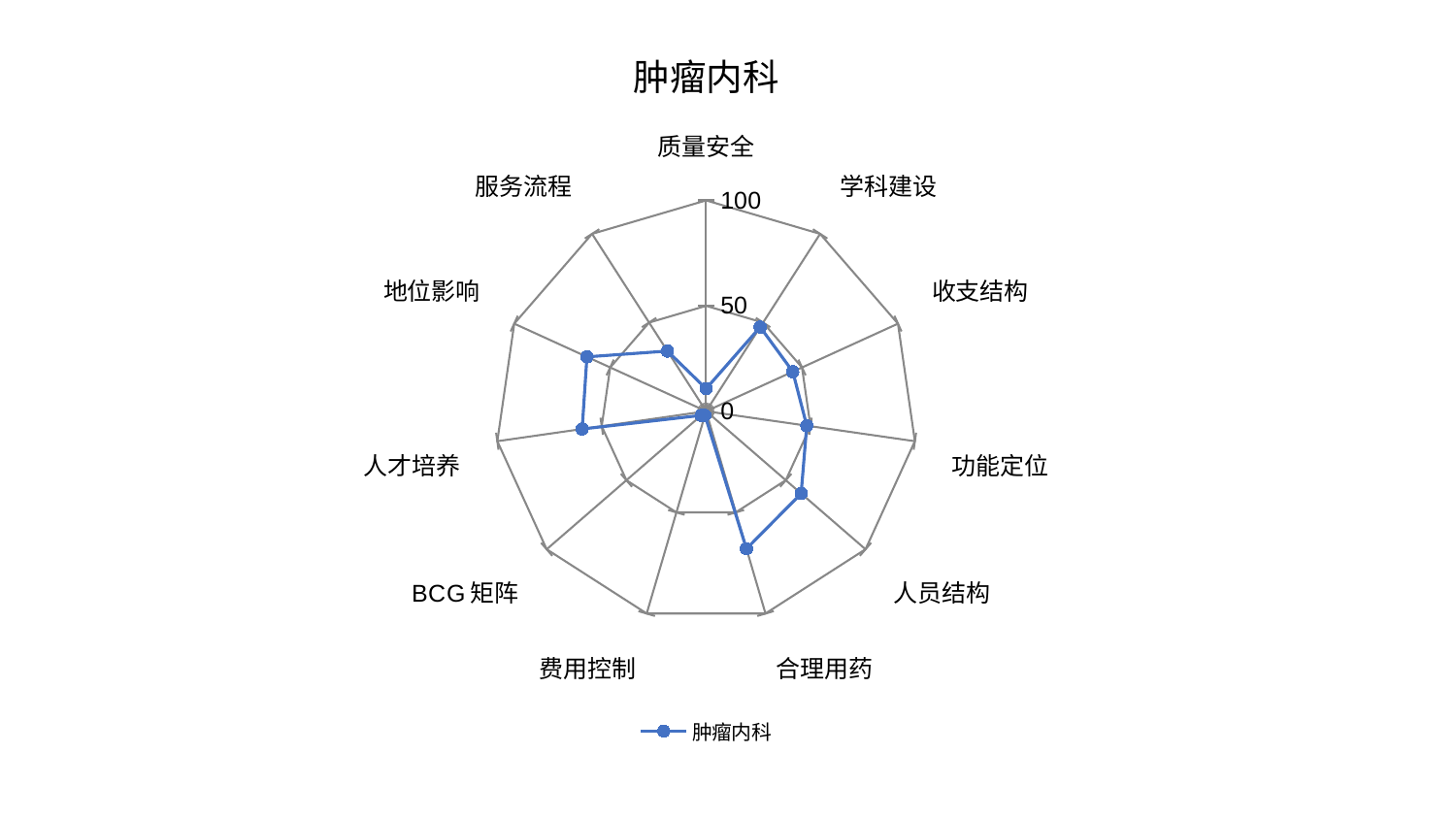

### Chart: 肿瘤内科

| Category | 肿瘤内科 |
|---|---|
| 质量安全 | 10.664392497084526 |
| 学科建设 | 47.45841831134759 |
| 收支结构 | 45.200923717354605 |
| 功能定位 | 48.22866503761518 |
| 人员结构 | 59.65133300111872 |
| 合理用药 | 67.97199313964485 |
| 费用控制 | 2.0154318522238386 |
| BCG矩阵 | 3.022457777598918 |
| 人才培养 | 59.368931301809255 |
| 地位影响 | 62.12782462541011 |
| 服务流程 | 33.93313926042461 |
149